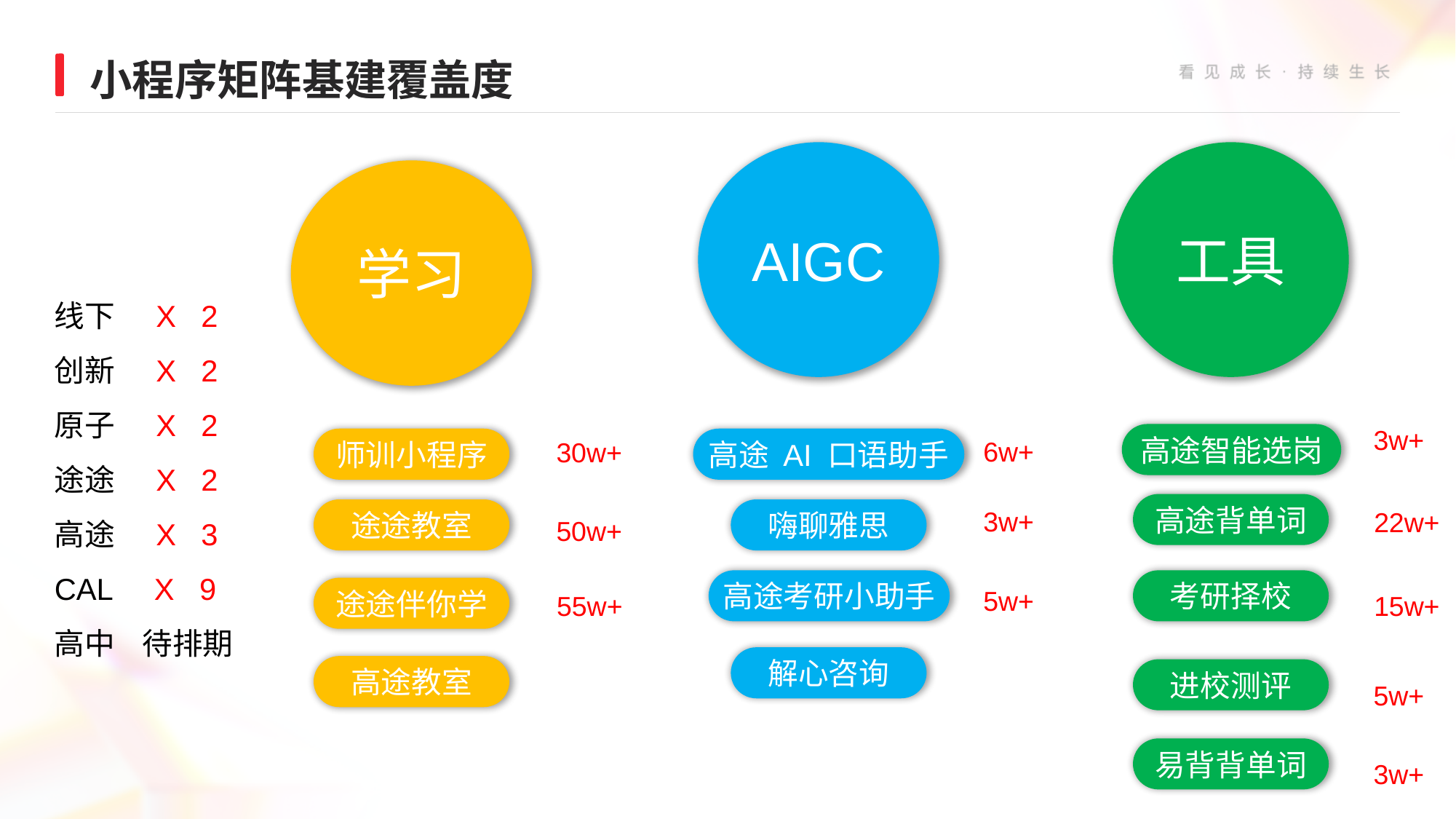

小程序矩阵基建覆盖度
AIGC
工具
学习
线下     X   2
创新     X   2
原子     X   2
途途     X   2
高途     X   3
CAL     X   9
高中    待排期
3w+
高途智能选岗
高途 AI 口语助手
师训小程序
6w+
30w+
高途背单词
3w+
22w+
途途教室
嗨聊雅思
50w+
高途考研小助手
考研择校
5w+
途途伴你学
55w+
15w+
解心咨询
高途教室
进校测评
5w+
易背背单词
3w+